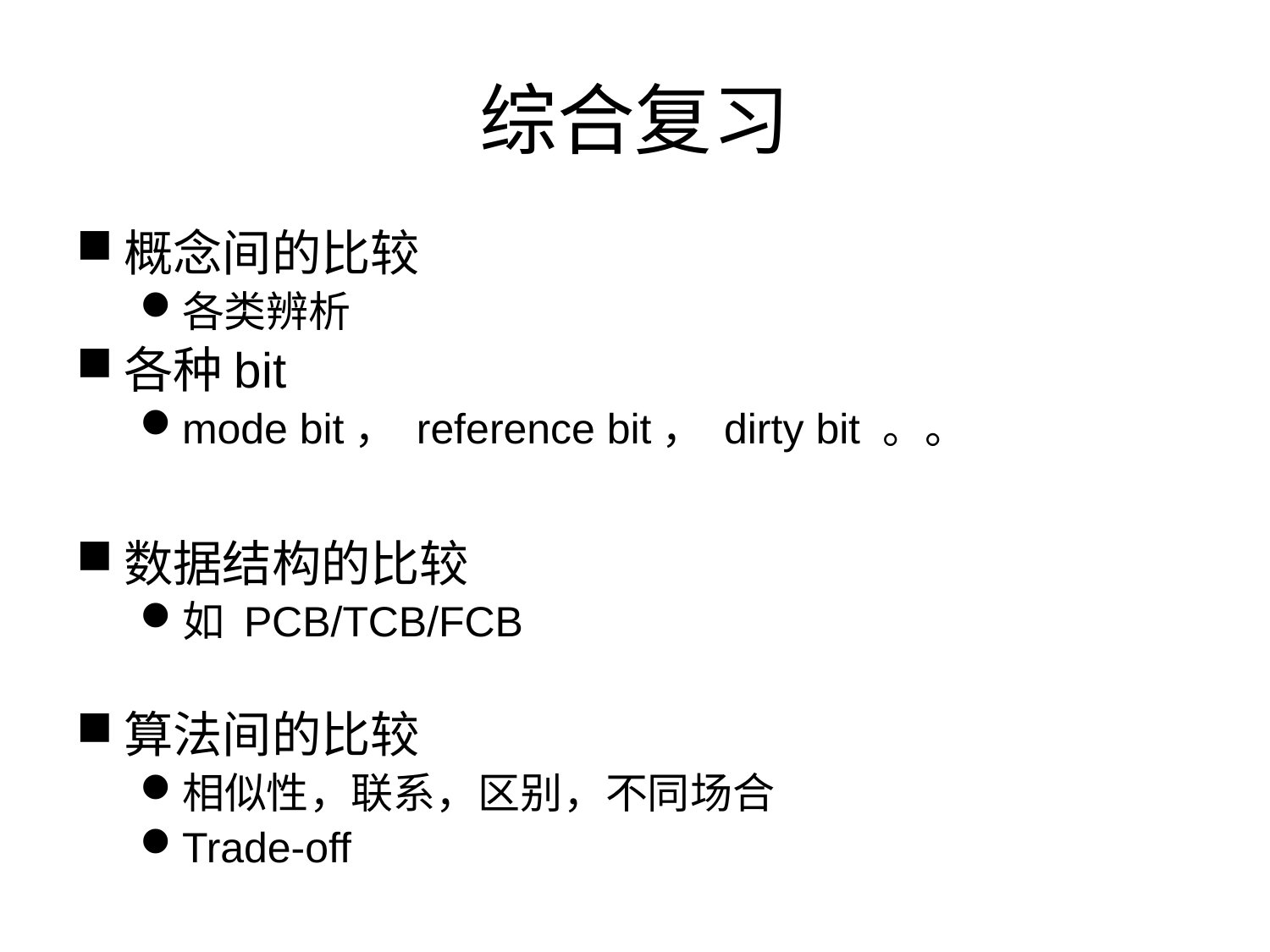

# 综合复习
概念间的比较
各类辨析
各种bit
mode bit， reference bit， dirty bit 。。

数据结构的比较
如 PCB/TCB/FCB

算法间的比较
相似性，联系，区别，不同场合
Trade-off